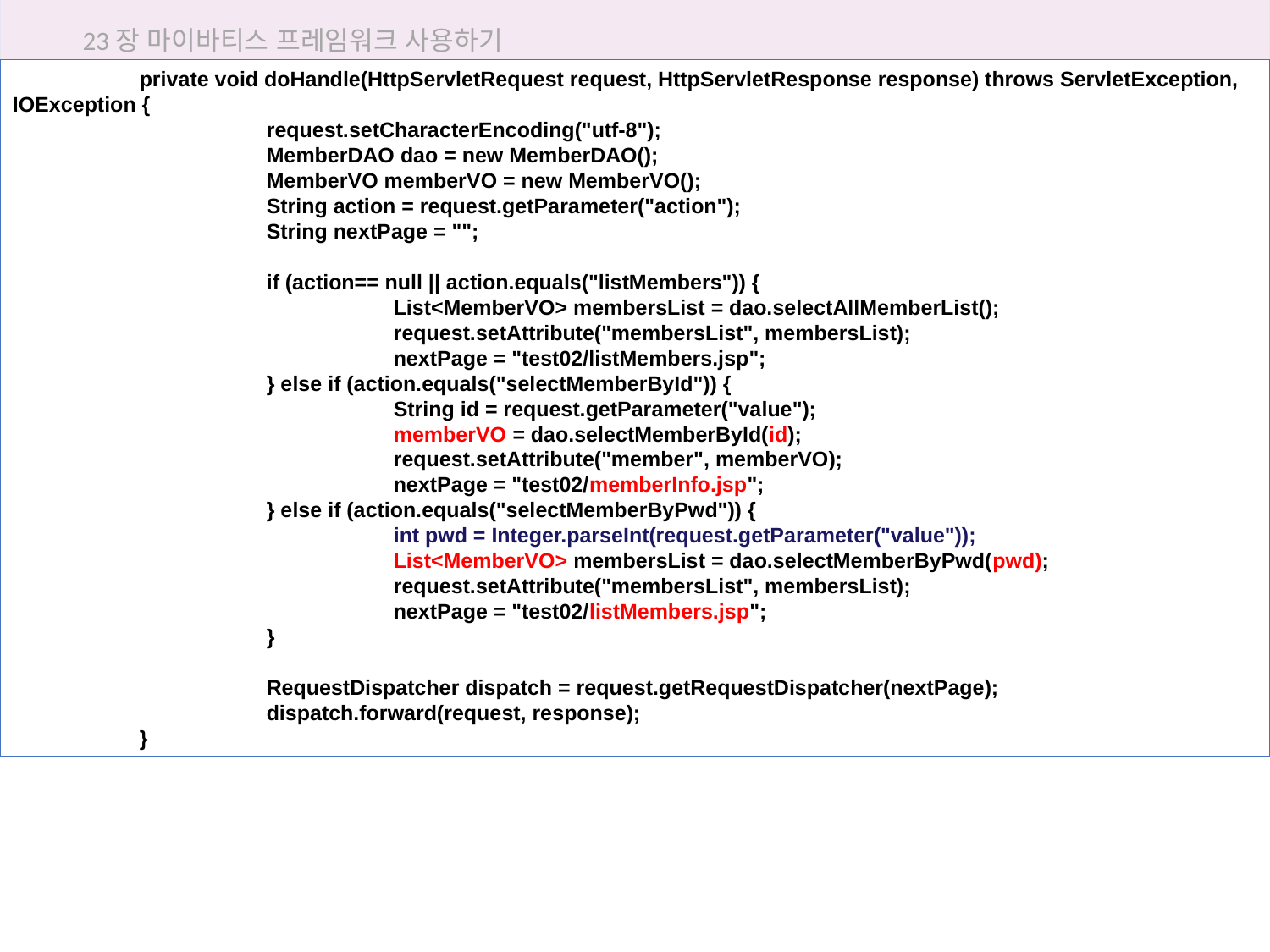

23장 마이바티스 프레임워크 사용하기
	private void doHandle(HttpServletRequest request, HttpServletResponse response) throws ServletException, IOException {
		request.setCharacterEncoding("utf-8");
		MemberDAO dao = new MemberDAO();
		MemberVO memberVO = new MemberVO();
		String action = request.getParameter("action");
		String nextPage = "";

		if (action== null || action.equals("listMembers")) {
			List<MemberVO> membersList = dao.selectAllMemberList();
			request.setAttribute("membersList", membersList);
			nextPage = "test02/listMembers.jsp";
		} else if (action.equals("selectMemberById")) {
			String id = request.getParameter("value");
			memberVO = dao.selectMemberById(id);
			request.setAttribute("member", memberVO);
			nextPage = "test02/memberInfo.jsp";
		} else if (action.equals("selectMemberByPwd")) {
			int pwd = Integer.parseInt(request.getParameter("value"));
			List<MemberVO> membersList = dao.selectMemberByPwd(pwd);
			request.setAttribute("membersList", membersList);
			nextPage = "test02/listMembers.jsp";
		}

		RequestDispatcher dispatch = request.getRequestDispatcher(nextPage);
		dispatch.forward(request, response);
	}
23.4 마이바티스 이용해 회원 정보 CRUD 실습